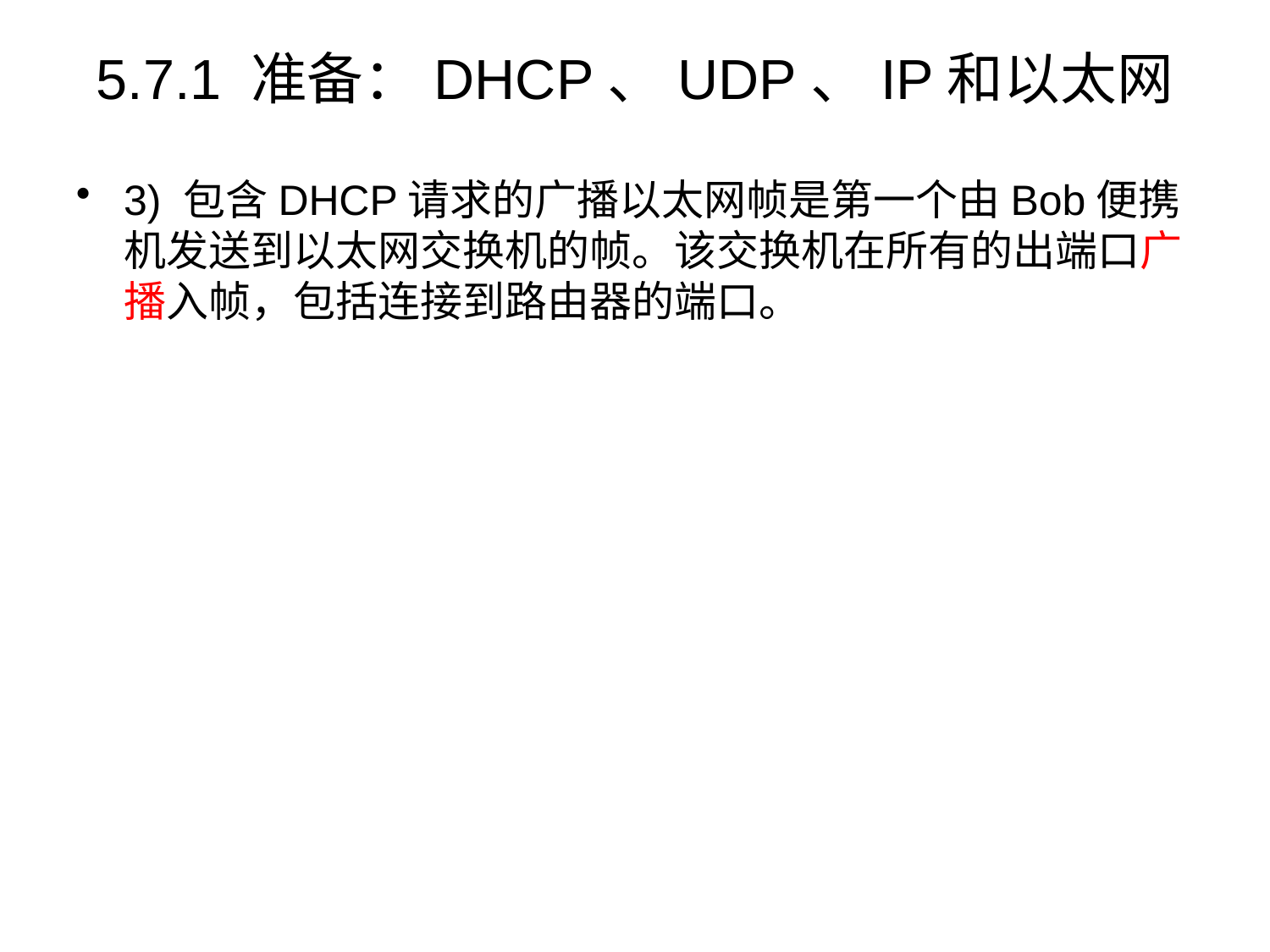

# 5.7.1 准备：DHCP、UDP、IP和以太网
3) 包含DHCP请求的广播以太网帧是第一个由Bob便携机发送到以太网交换机的帧。该交换机在所有的出端口广播入帧，包括连接到路由器的端口。